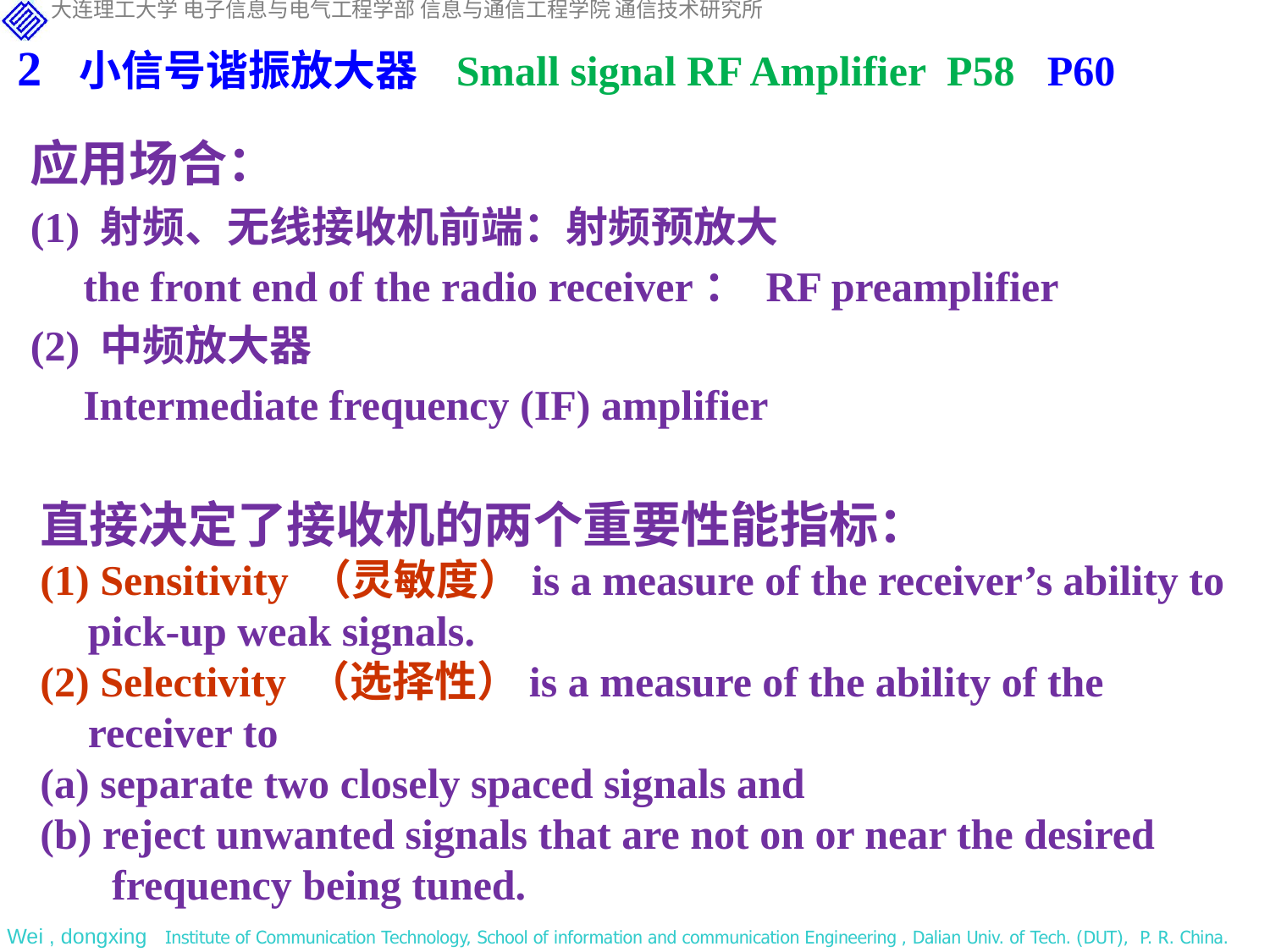

2  小信号谐振放大器   Small signal RF Amplifier  P58   P60
应用场合：
(1) 射频、无线接收机前端：射频预放大
     the front end of the radio receiver： RF preamplifier
(2) 中频放大器
     Intermediate frequency (IF) amplifier

直接决定了接收机的两个重要性能指标：
(1) Sensitivity （灵敏度）is a measure of the receiver’s ability to pick-up weak signals.
(2) Selectivity （选择性）is a measure of the ability of the receiver to
(a) separate two closely spaced signals and
(b) reject unwanted signals that are not on or near the desired frequency being tuned.